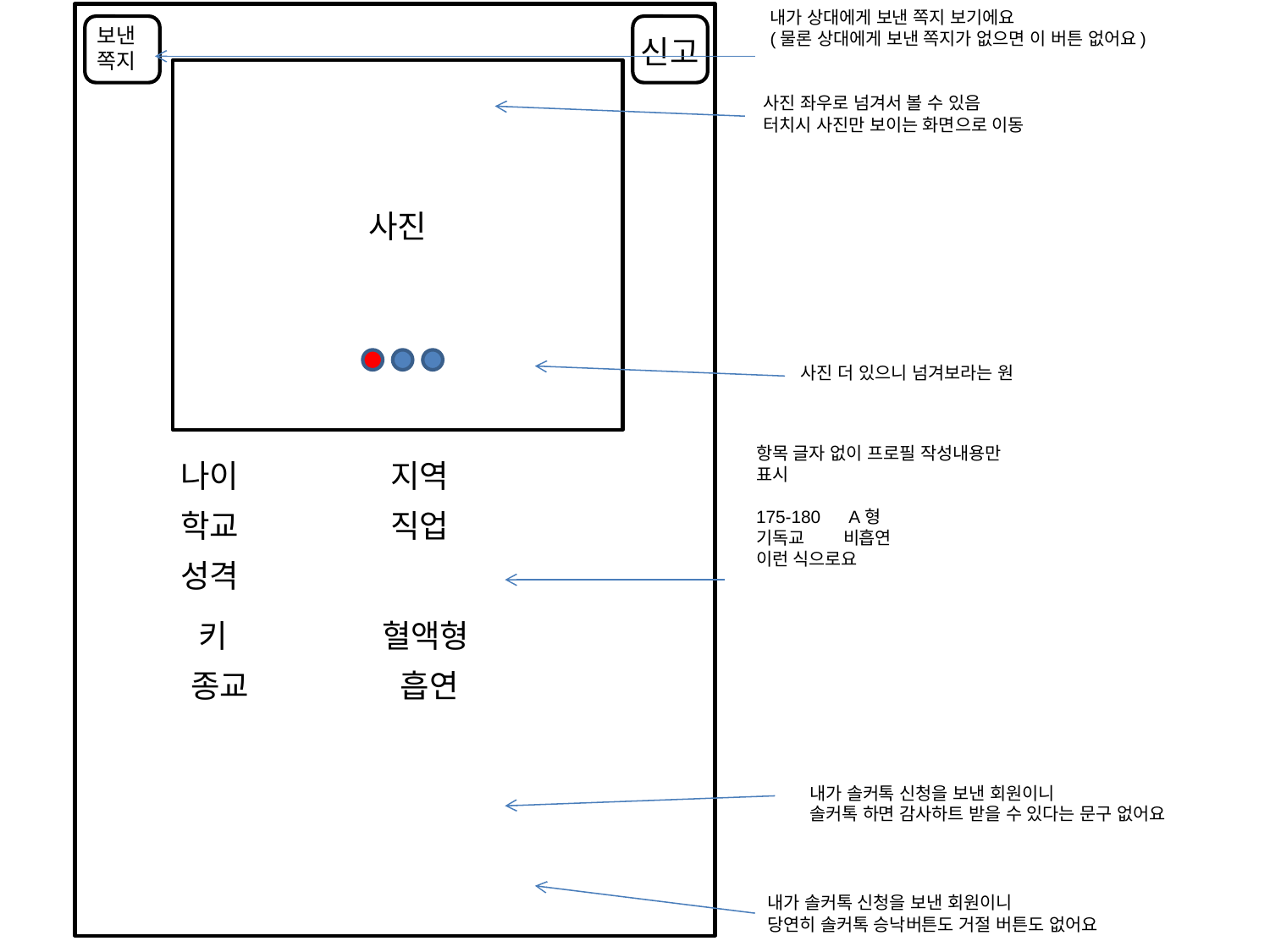

내가 상대에게 보낸 쪽지 보기에요
(물론 상대에게 보낸 쪽지가 없으면 이 버튼 없어요)

보낸
쪽지

신고

사진 좌우로 넘겨서 볼 수 있음
터치시 사진만 보이는 화면으로 이동
사진

사진 더 있으니 넘겨보라는 원
항목 글자 없이 프로필 작성내용만
표시

175-180      A형
기독교        비흡연
이런 식으로요
나이
지역
학교
직업
성격
키
혈액형
종교
흡연
내가 솔커톡 신청을 보낸 회원이니
솔커톡 하면 감사하트 받을 수 있다는 문구 없어요
내가 솔커톡 신청을 보낸 회원이니
당연히 솔커톡 승낙버튼도 거절 버튼도 없어요